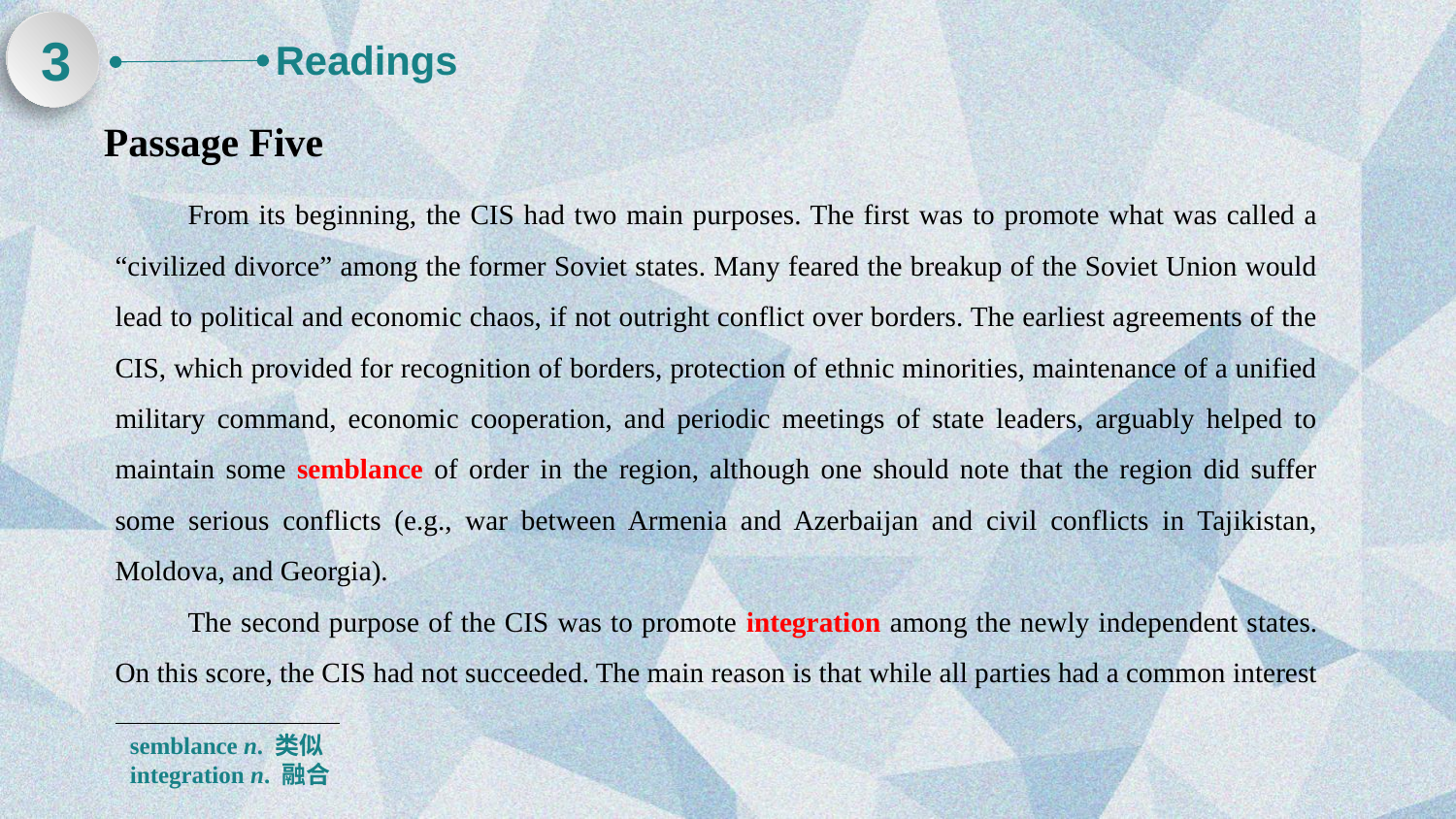

3
Readings
Passage Five
From its beginning, the CIS had two main purposes. The first was to promote what was called a “civilized divorce” among the former Soviet states. Many feared the breakup of the Soviet Union would lead to political and economic chaos, if not outright conflict over borders. The earliest agreements of the CIS, which provided for recognition of borders, protection of ethnic minorities, maintenance of a unified military command, economic cooperation, and periodic meetings of state leaders, arguably helped to maintain some semblance of order in the region, although one should note that the region did suffer some serious conflicts (e.g., war between Armenia and Azerbaijan and civil conflicts in Tajikistan, Moldova, and Georgia).
The second purpose of the CIS was to promote integration among the newly independent states. On this score, the CIS had not succeeded. The main reason is that while all parties had a common interest
semblance n. 类似
integration n. 融合